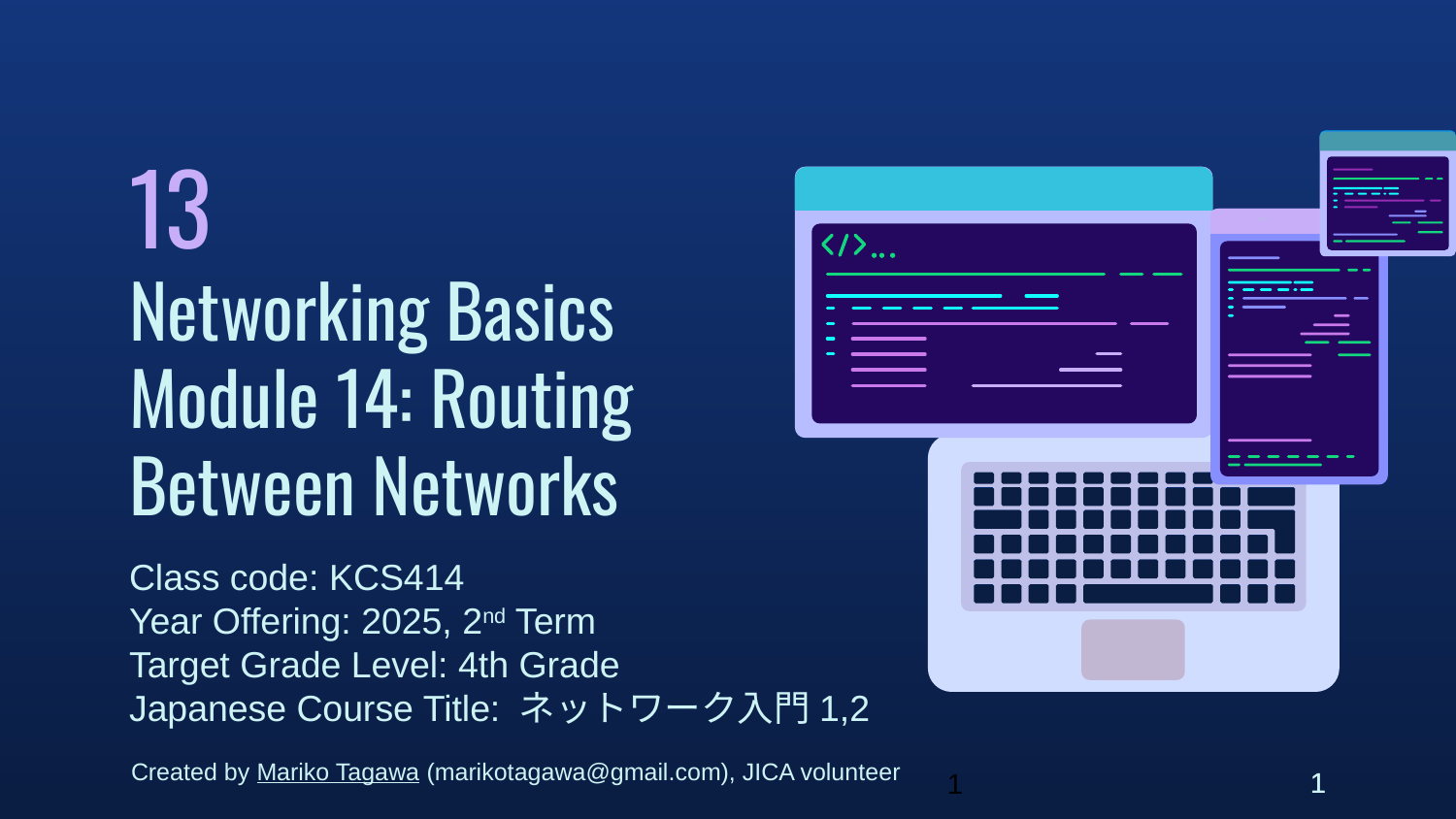

# 13 Networking Basics　 Module 14: Routing Between Networks

Class code: KCS414
Year Offering: 2025, 2nd Term
Target Grade Level: 4th Grade
Japanese Course Title: ネットワーク入門1,2

Created by Mariko Tagawa (marikotagawa@gmail.com), JICA volunteer
1